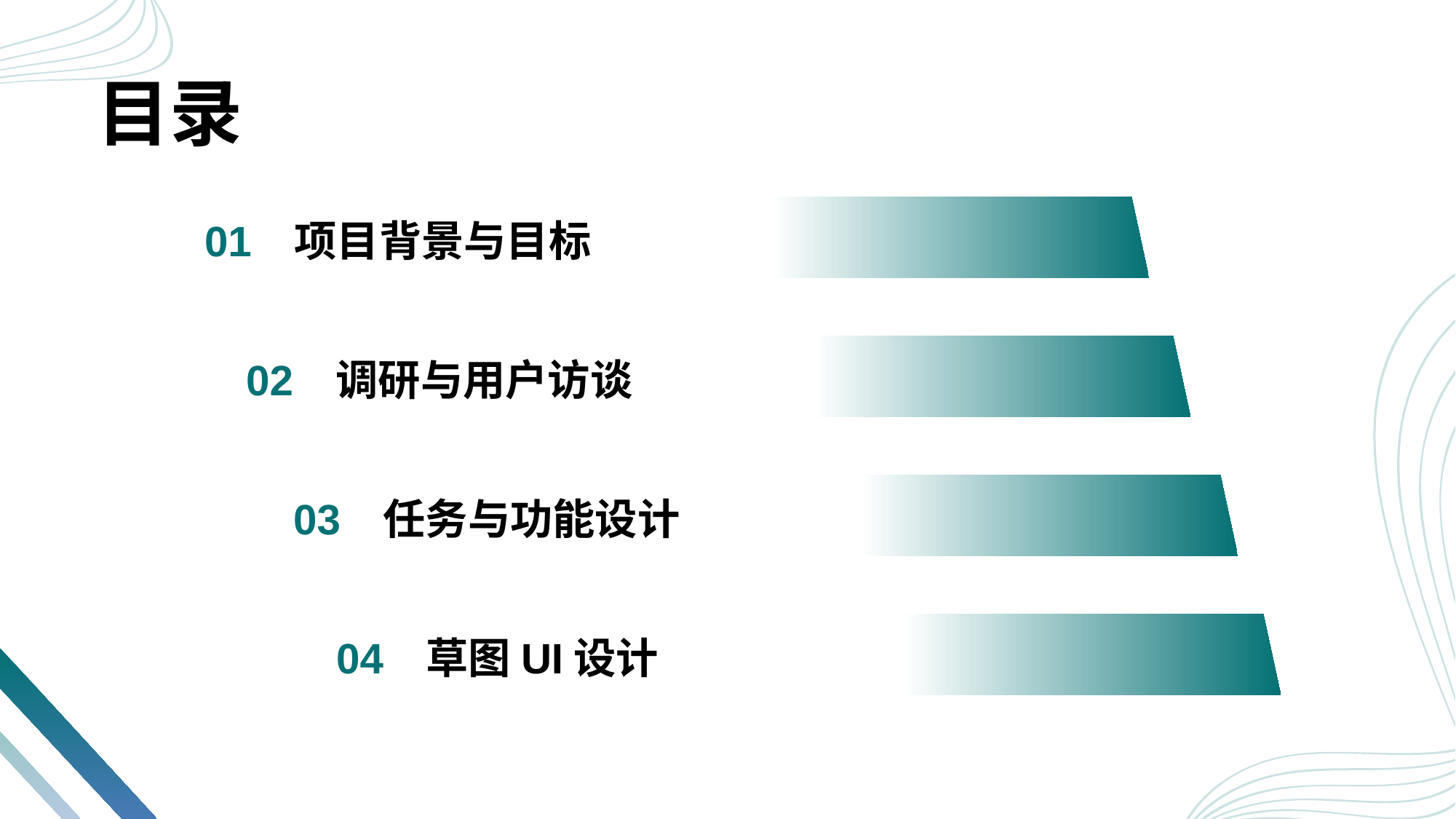

目录
项目背景与目标

01
调研与用户访谈

02
任务与功能设计

03
草图UI设计

04